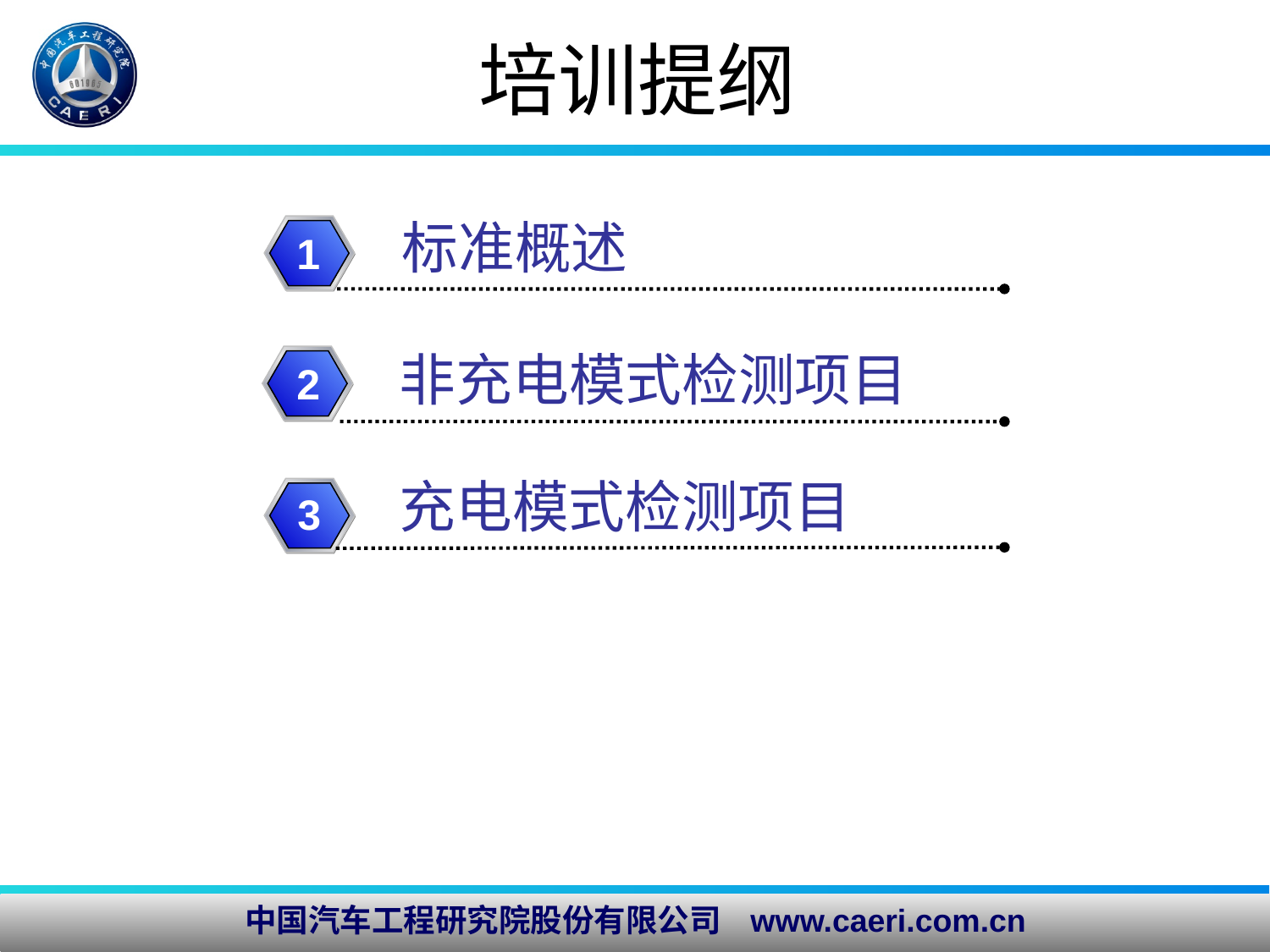

培训提纲
 标准概述

1

非充电模式检测项目

2
2

充电模式检测项目

3